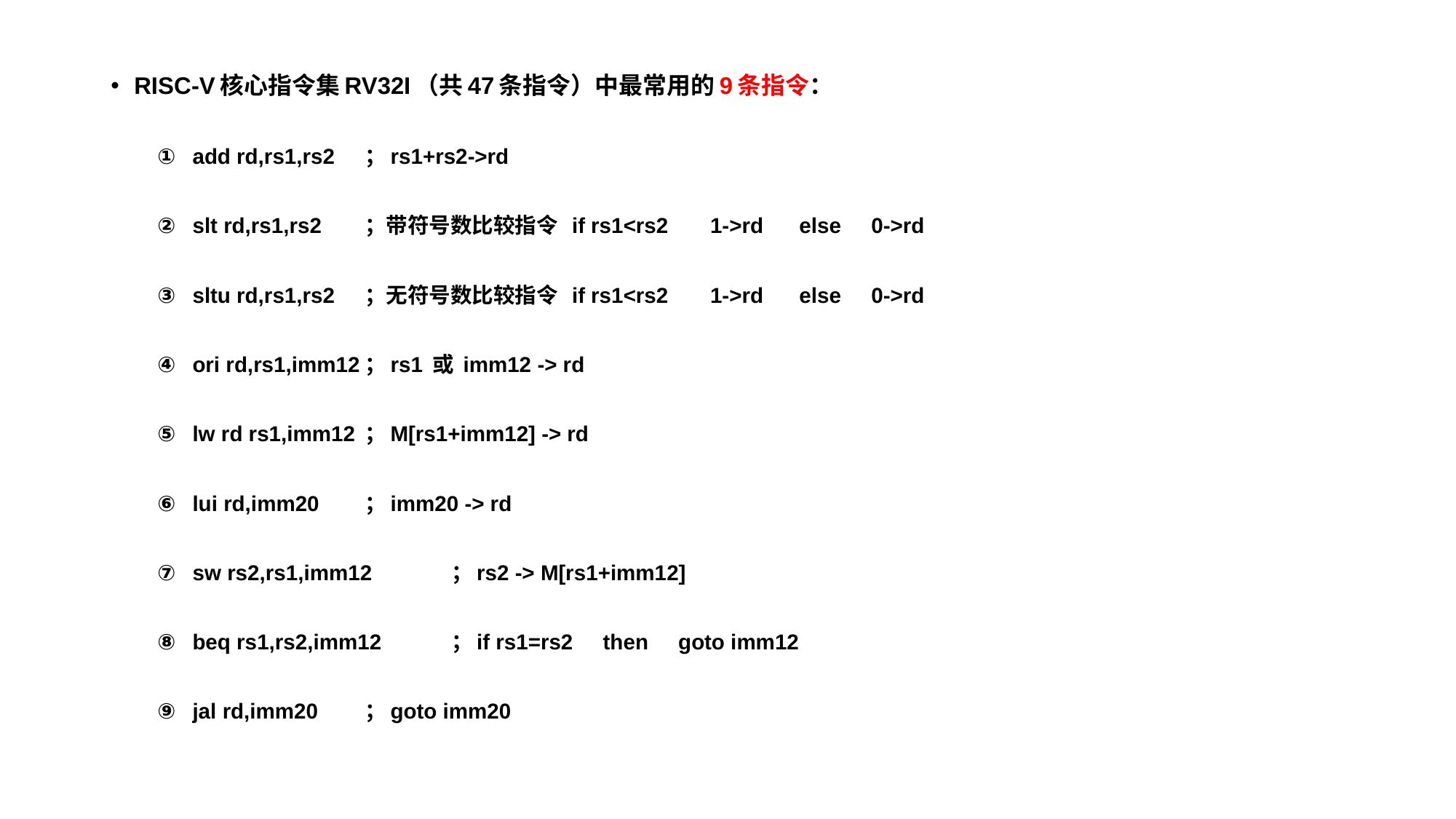

RISC-V核心指令集RV32I（共47条指令）中最常用的9条指令：

add rd,rs1,rs2		；rs1+rs2->rd

slt rd,rs1,rs2		；带符号数比较指令  if rs1<rs2       1->rd      else     0->rd

sltu rd,rs1,rs2		；无符号数比较指令  if rs1<rs2       1->rd      else     0->rd

ori rd,rs1,imm12		；rs1 或 imm12 -> rd

lw rd rs1,imm12		；M[rs1+imm12] -> rd

lui rd,imm20		；imm20 -> rd

sw rs2,rs1,imm12		；rs2 -> M[rs1+imm12]

beq rs1,rs2,imm12		；if rs1=rs2     then     goto imm12

jal rd,imm20		；goto imm20